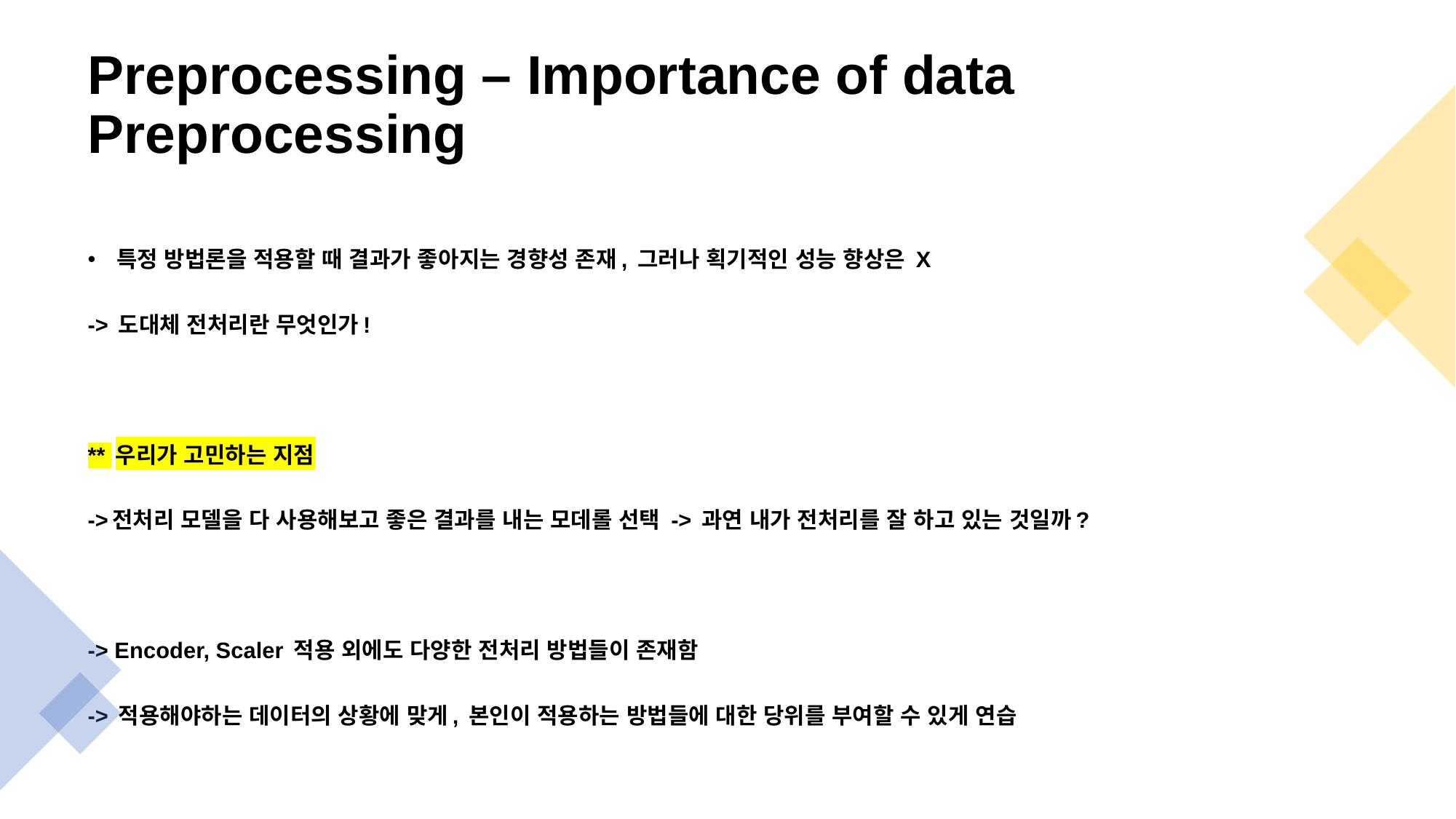

# Preprocessing – Importance of data Preprocessing

특정 방법론을 적용할 때 결과가 좋아지는 경향성 존재, 그러나 획기적인 성능 향상은 X
-> 도대체 전처리란 무엇인가!

** 우리가 고민하는 지점
->전처리 모델을 다 사용해보고 좋은 결과를 내는 모데롤 선택 -> 과연 내가 전처리를 잘 하고 있는 것일까?

-> Encoder, Scaler 적용 외에도 다양한 전처리 방법들이 존재함
-> 적용해야하는 데이터의 상황에 맞게, 본인이 적용하는 방법들에 대한 당위를 부여할 수 있게 연습